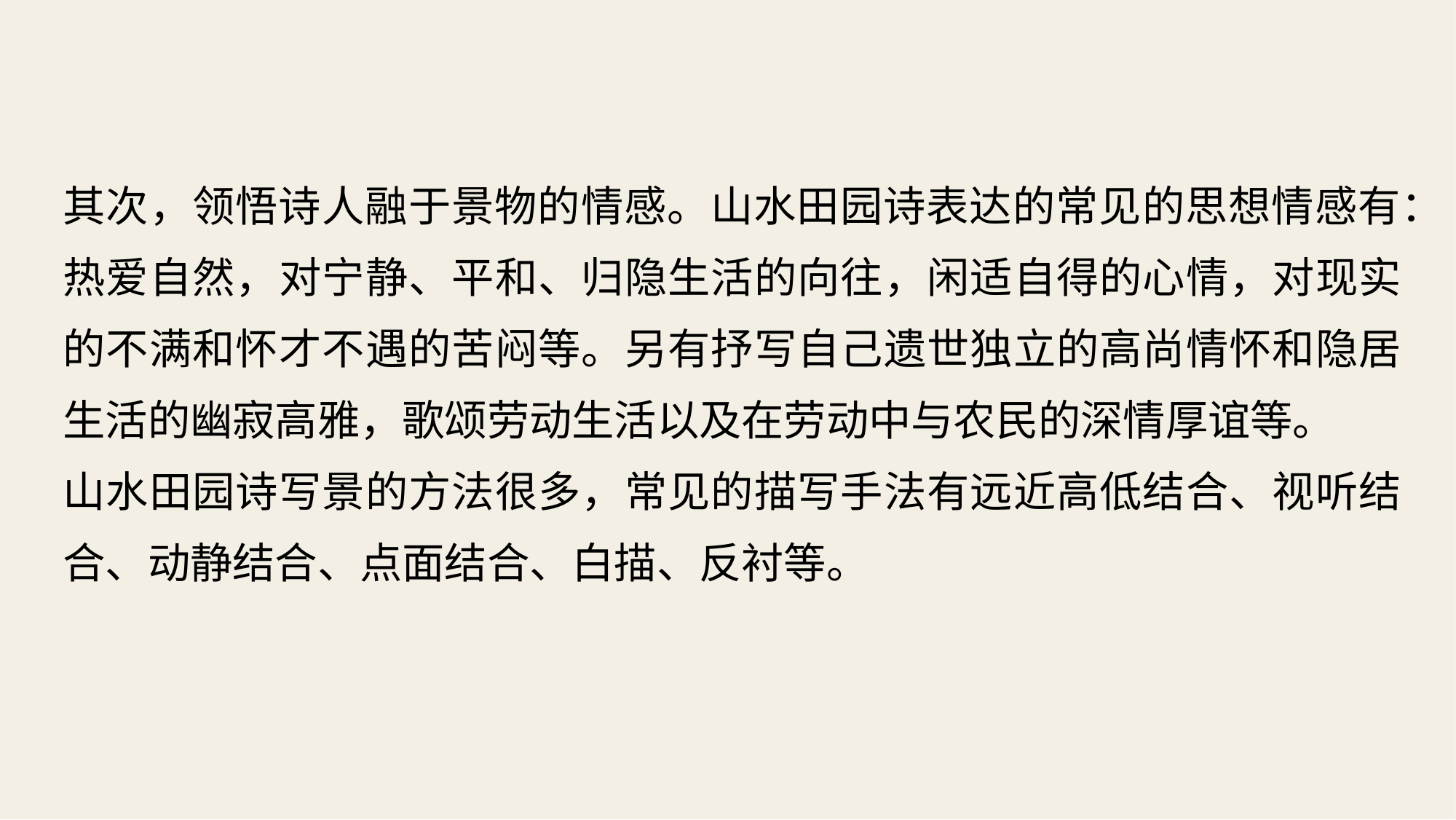

其次，领悟诗人融于景物的情感。山水田园诗表达的常见的思想情感有：热爱自然，对宁静、平和、归隐生活的向往，闲适自得的心情，对现实的不满和怀才不遇的苦闷等。另有抒写自己遗世独立的高尚情怀和隐居生活的幽寂高雅，歌颂劳动生活以及在劳动中与农民的深情厚谊等。
山水田园诗写景的方法很多，常见的描写手法有远近高低结合、视听结合、动静结合、点面结合、白描、反衬等。